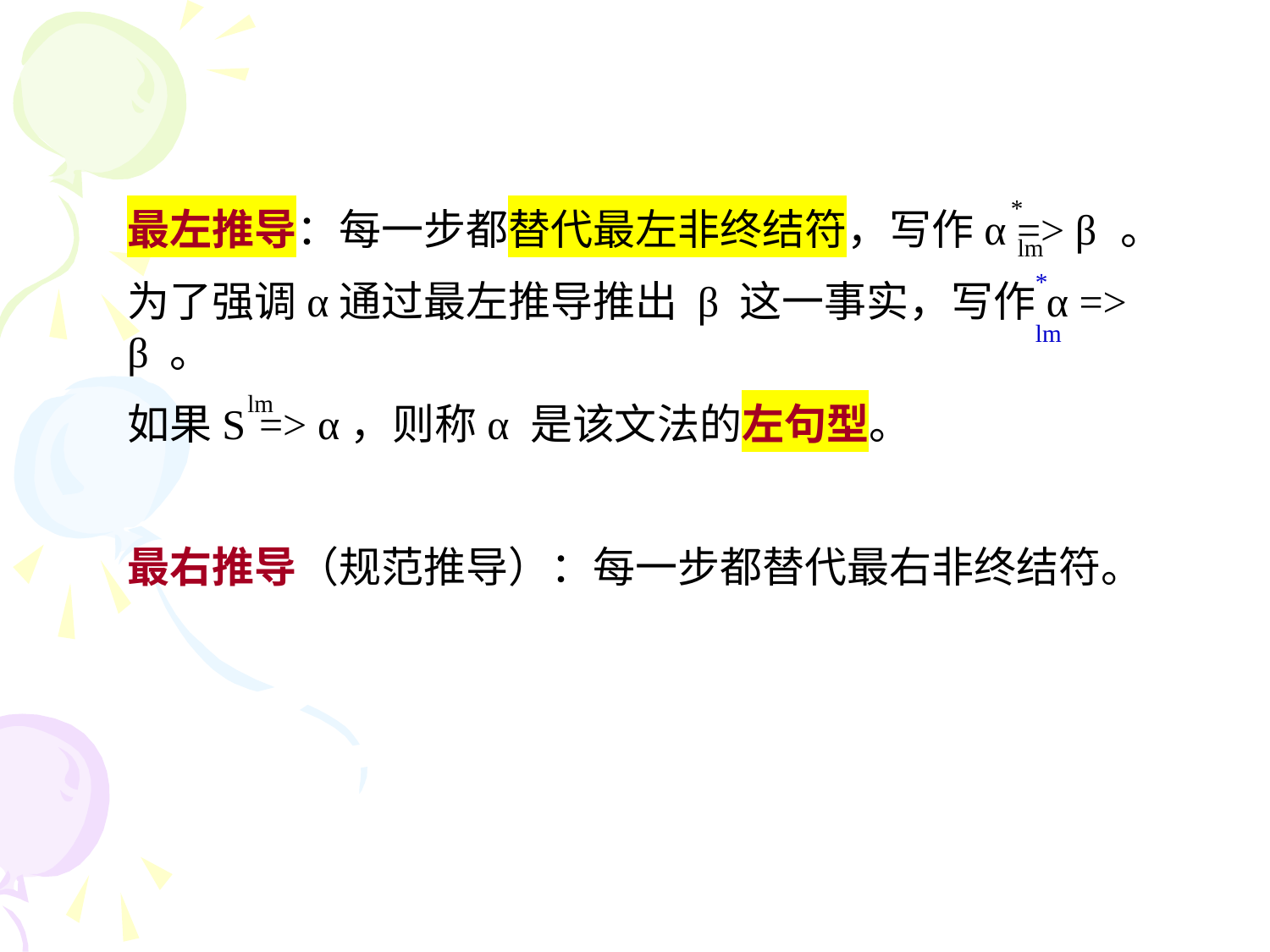

*
最左推导：每一步都替代最左非终结符，写作α => β 。
为了强调α通过最左推导推出 β 这一事实，写作α => β 。
如果S => α，则称α 是该文法的左句型。

最右推导（规范推导）：每一步都替代最右非终结符。
lm
*
lm
lm
18